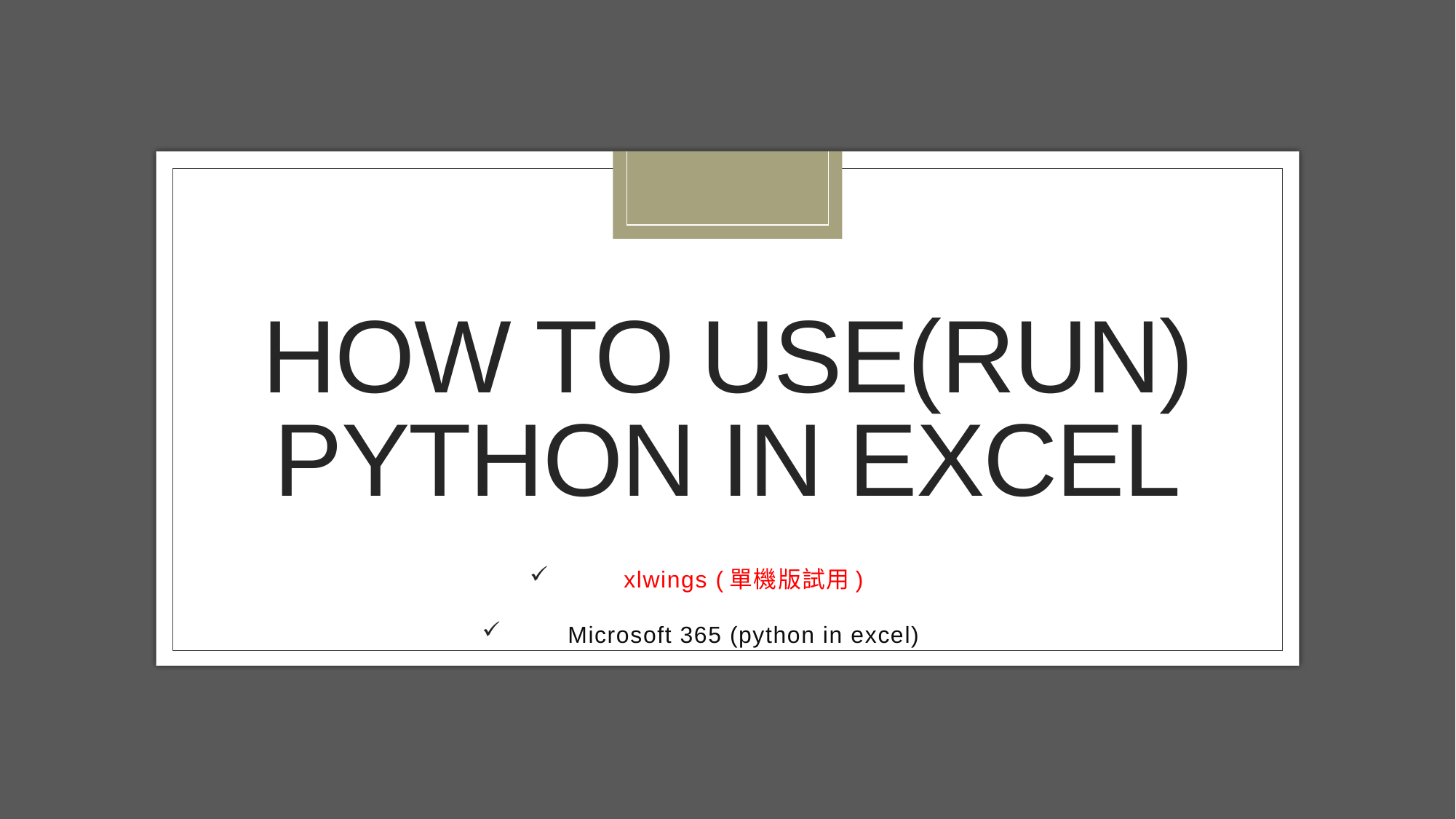

# How to use(run) python in Excel
xlwings (單機版試用)

Microsoft 365 (python in excel)